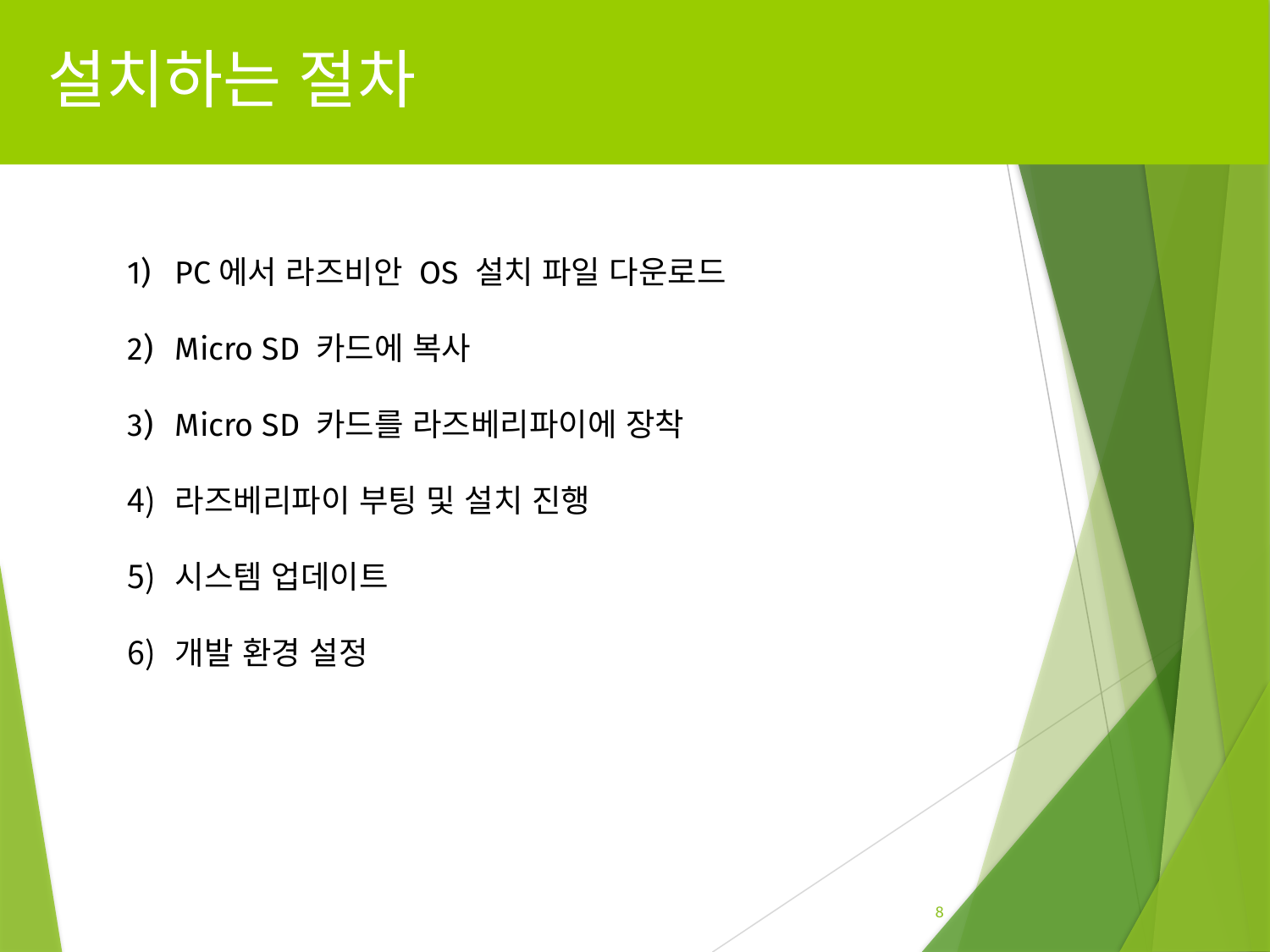

# 설치하는 절차
PC에서 라즈비안 OS 설치 파일 다운로드

Micro SD 카드에 복사

Micro SD 카드를 라즈베리파이에 장착

라즈베리파이 부팅 및 설치 진행

시스템 업데이트

개발 환경 설정
8